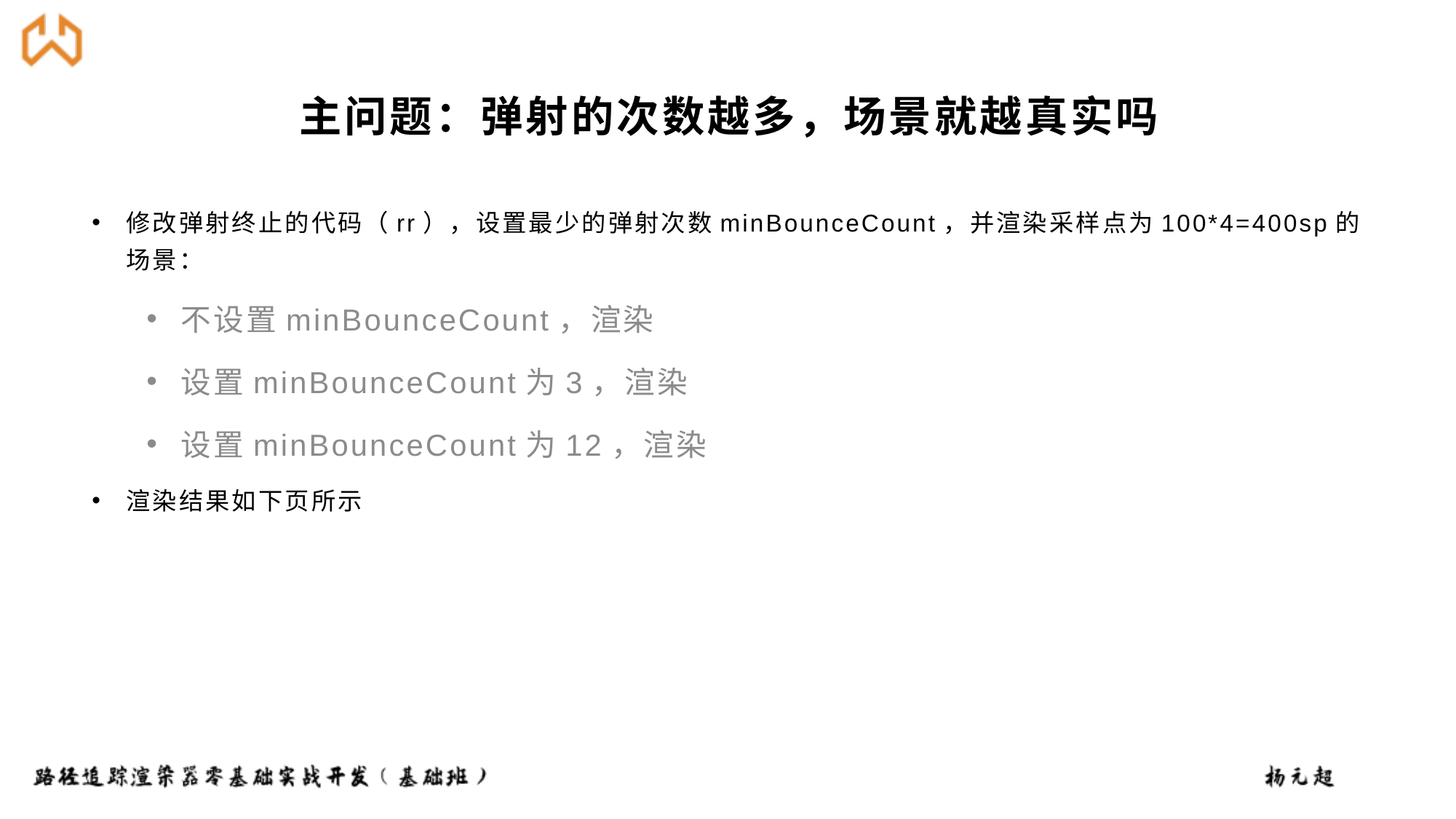

# 主问题：弹射的次数越多，场景就越真实吗
修改弹射终止的代码（rr），设置最少的弹射次数minBounceCount，并渲染采样点为100*4=400sp的场景：
不设置minBounceCount，渲染
设置minBounceCount为3，渲染
设置minBounceCount为12，渲染
渲染结果如下页所示